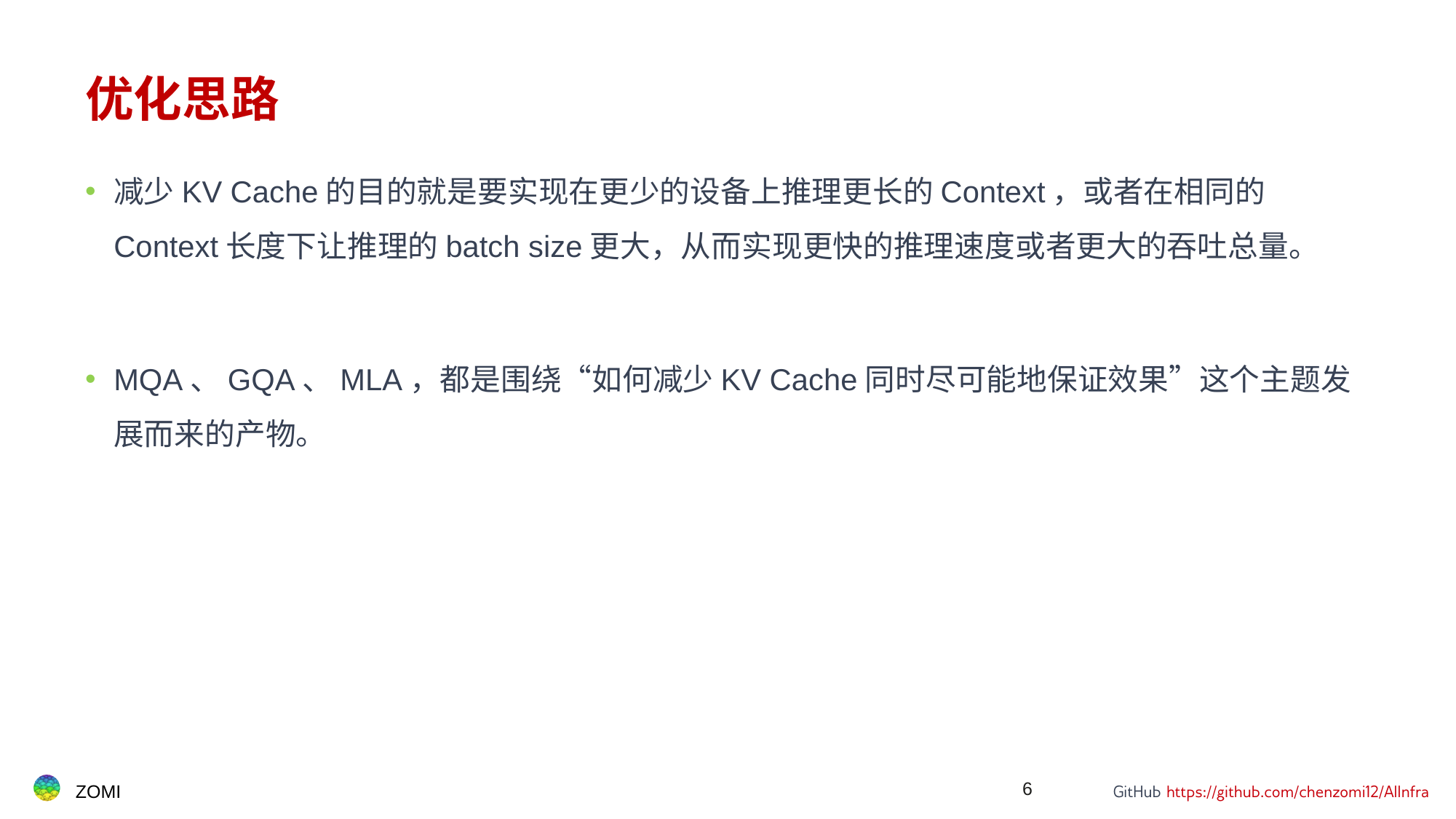

# 优化思路
减少KV Cache的目的就是要实现在更少的设备上推理更长的Context，或者在相同的Context长度下让推理的batch size更大，从而实现更快的推理速度或者更大的吞吐总量。

MQA、GQA、MLA，都是围绕“如何减少KV Cache同时尽可能地保证效果”这个主题发展而来的产物。